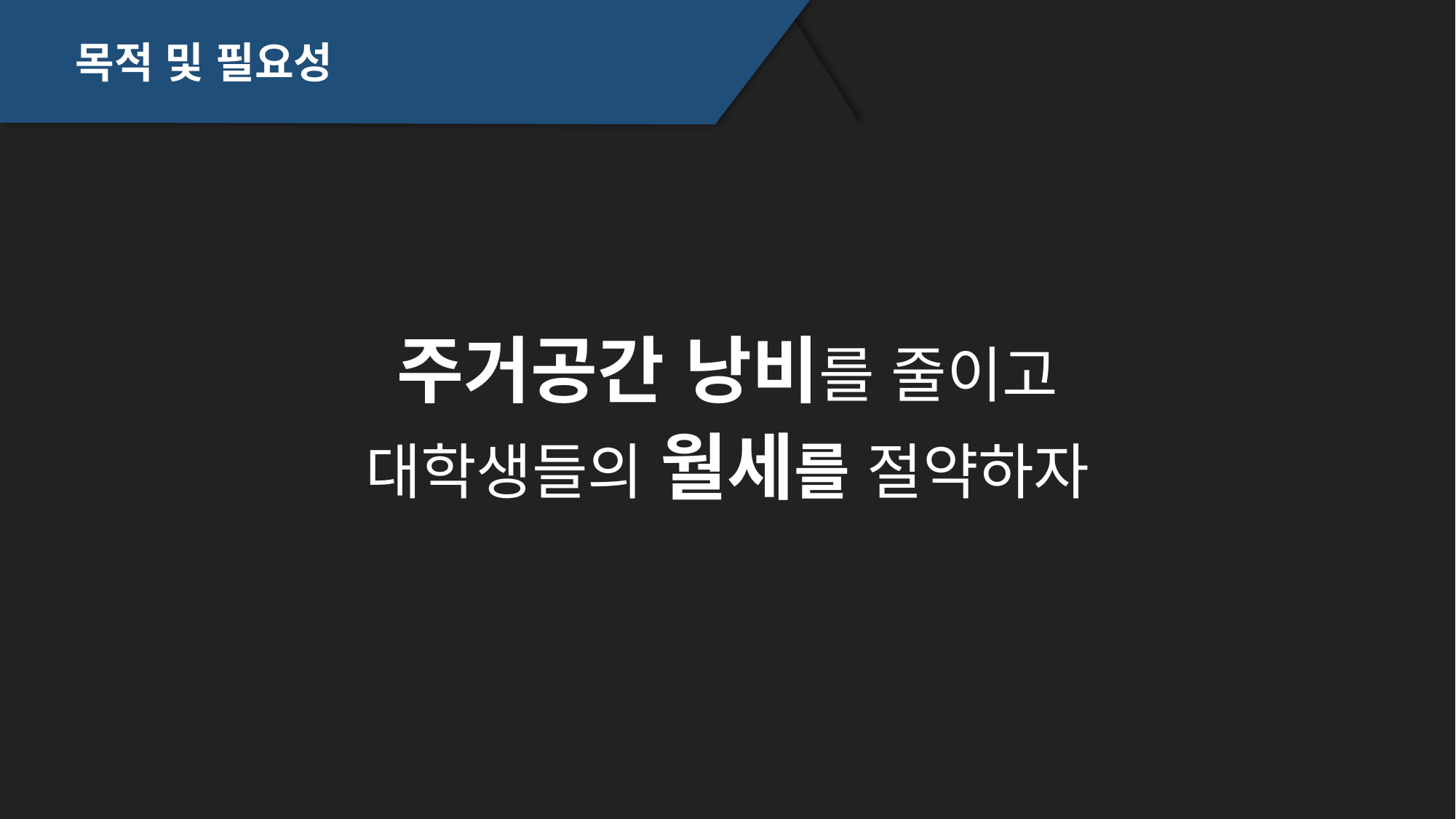

목적 및 필요성

주거공간 낭비를 줄이고
대학생들의 월세를 절약하자